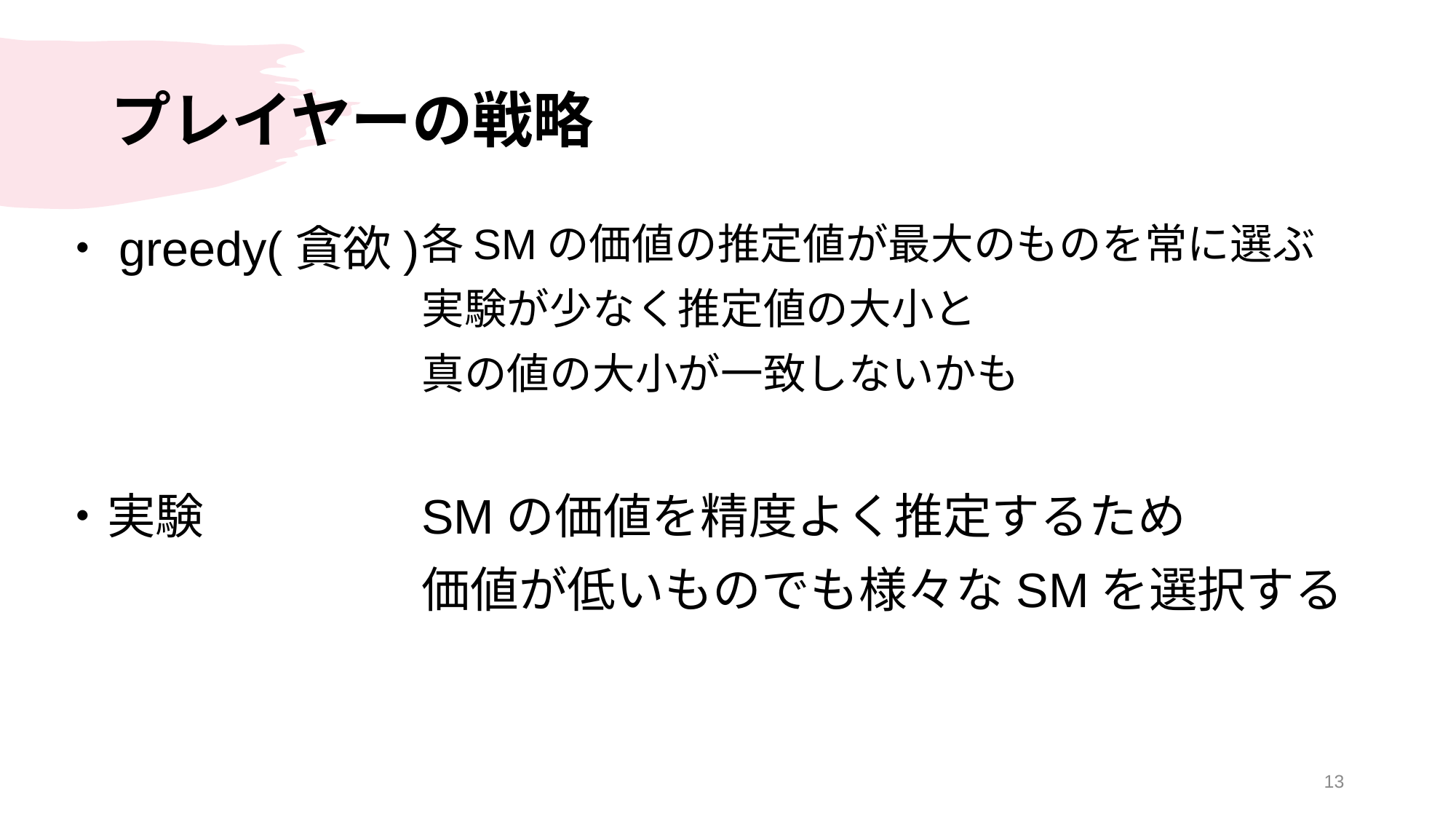

# プレイヤーの戦略
・greedy(貪欲)
各SMの価値の推定値が最大のものを常に選ぶ
実験が少なく推定値の大小と
真の値の大小が一致しないかも
・実験
SMの価値を精度よく推定するため
価値が低いものでも様々なSMを選択する
13